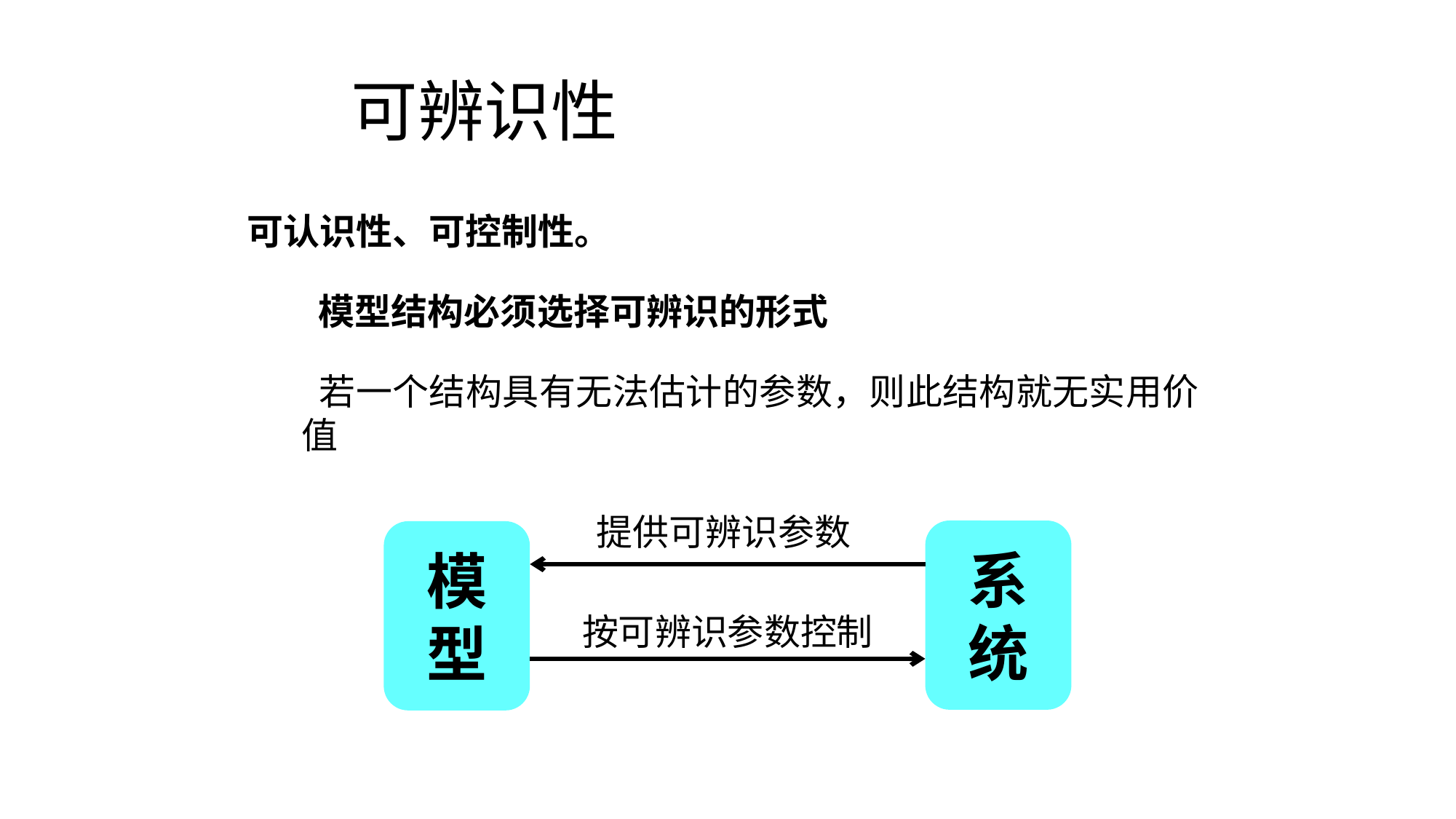

# 可辨识性
可认识性、可控制性。
 模型结构必须选择可辨识的形式
 若一个结构具有无法估计的参数，则此结构就无实用价值
提供可辨识参数
系统
模型
按可辨识参数控制